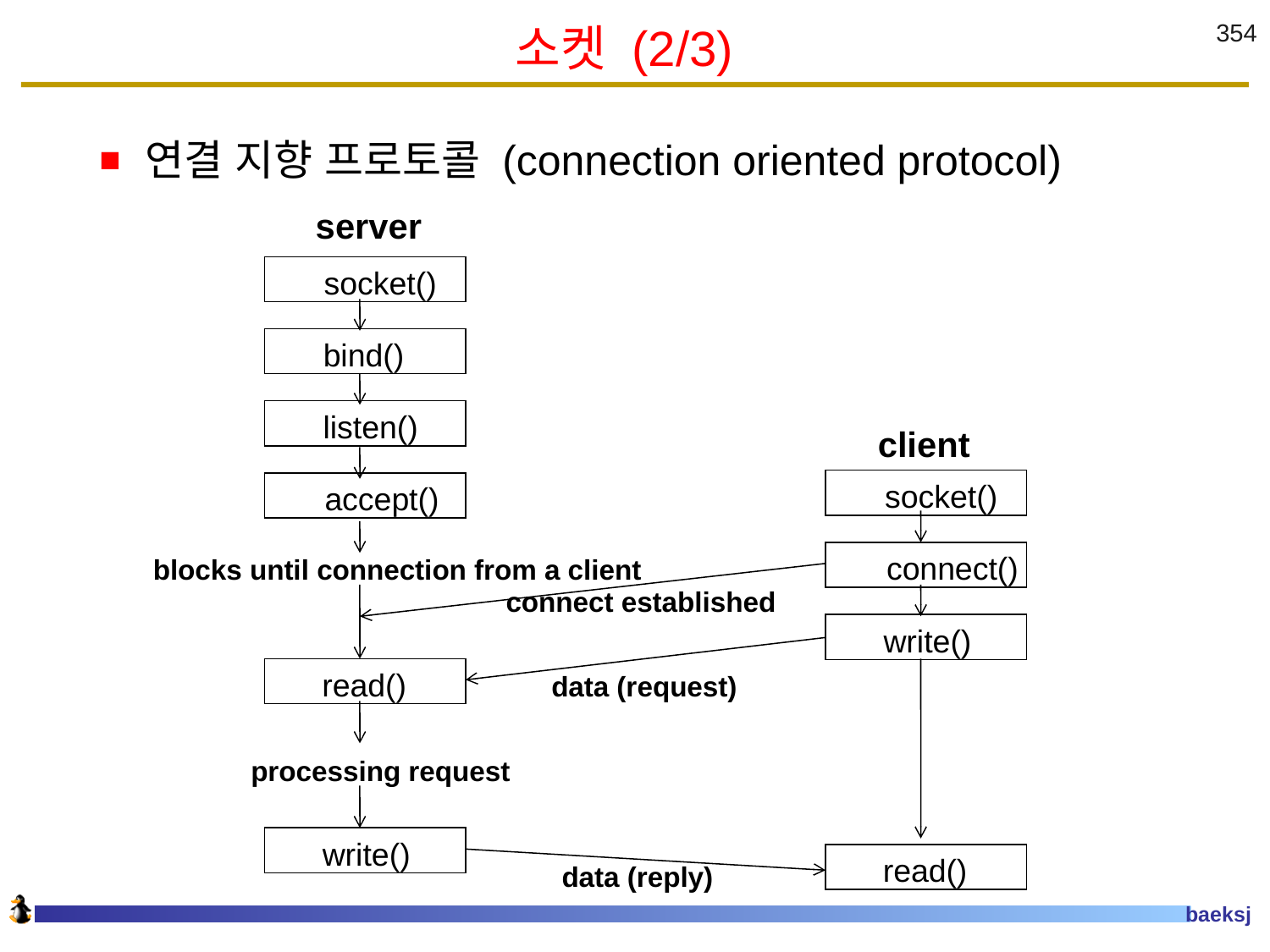

# 소켓 (2/3)
354
연결 지향 프로토콜 (connection oriented protocol)

server

socket()

bind()

listen()
client

socket()

accept()

connect()
blocks until connection from a client

connect established

write()

read()

data (request)

processing request

write()

read()

data (reply)